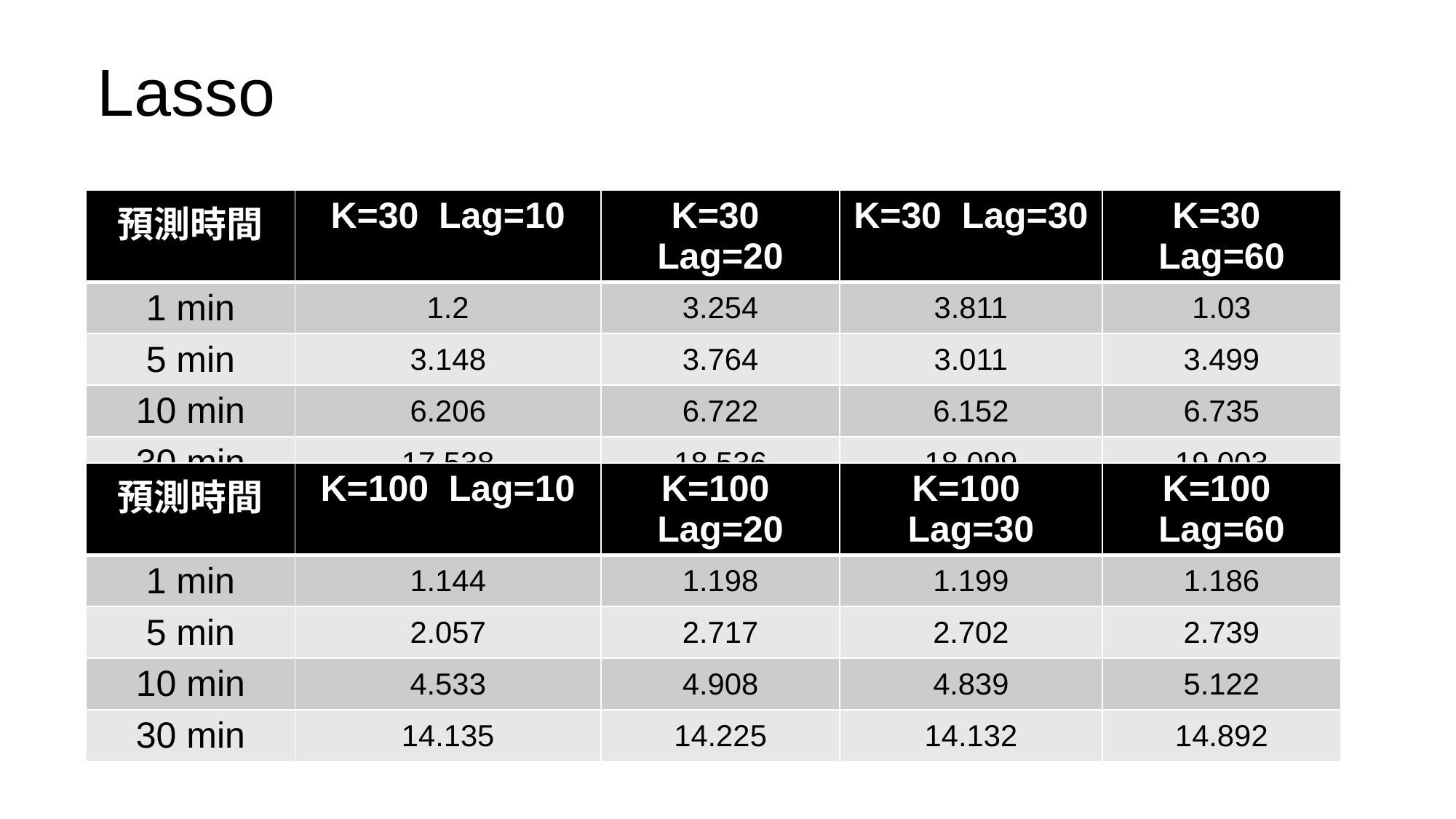

# Lasso
| 預測時間 | K=30 Lag=10 | K=30 Lag=20 | K=30 Lag=30 | K=30 Lag=60 |
| --- | --- | --- | --- | --- |
| 1 min | 1.2 | 3.254 | 3.811 | 1.03 |
| 5 min | 3.148 | 3.764 | 3.011 | 3.499 |
| 10 min | 6.206 | 6.722 | 6.152 | 6.735 |
| 30 min | 17.538 | 18.536 | 18.099 | 19.003 |
| 預測時間 | K=100 Lag=10 | K=100 Lag=20 | K=100 Lag=30 | K=100 Lag=60 |
| --- | --- | --- | --- | --- |
| 1 min | 1.144 | 1.198 | 1.199 | 1.186 |
| 5 min | 2.057 | 2.717 | 2.702 | 2.739 |
| 10 min | 4.533 | 4.908 | 4.839 | 5.122 |
| 30 min | 14.135 | 14.225 | 14.132 | 14.892 |